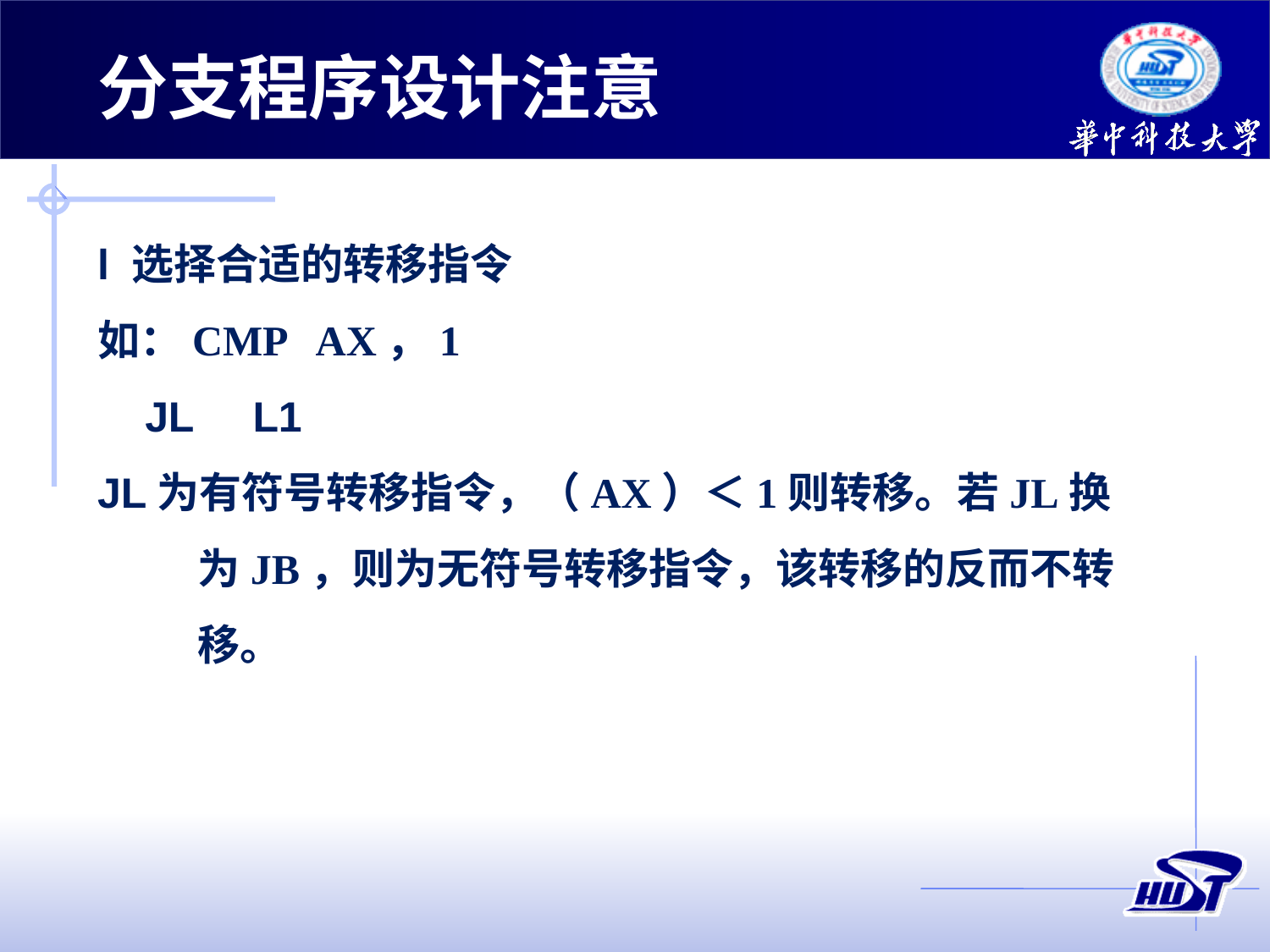

分支程序设计注意
l 选择合适的转移指令
如：CMP   AX，1
    JL     L1
JL为有符号转移指令，（AX）＜1则转移。若JL换为JB，则为无符号转移指令，该转移的反而不转移。